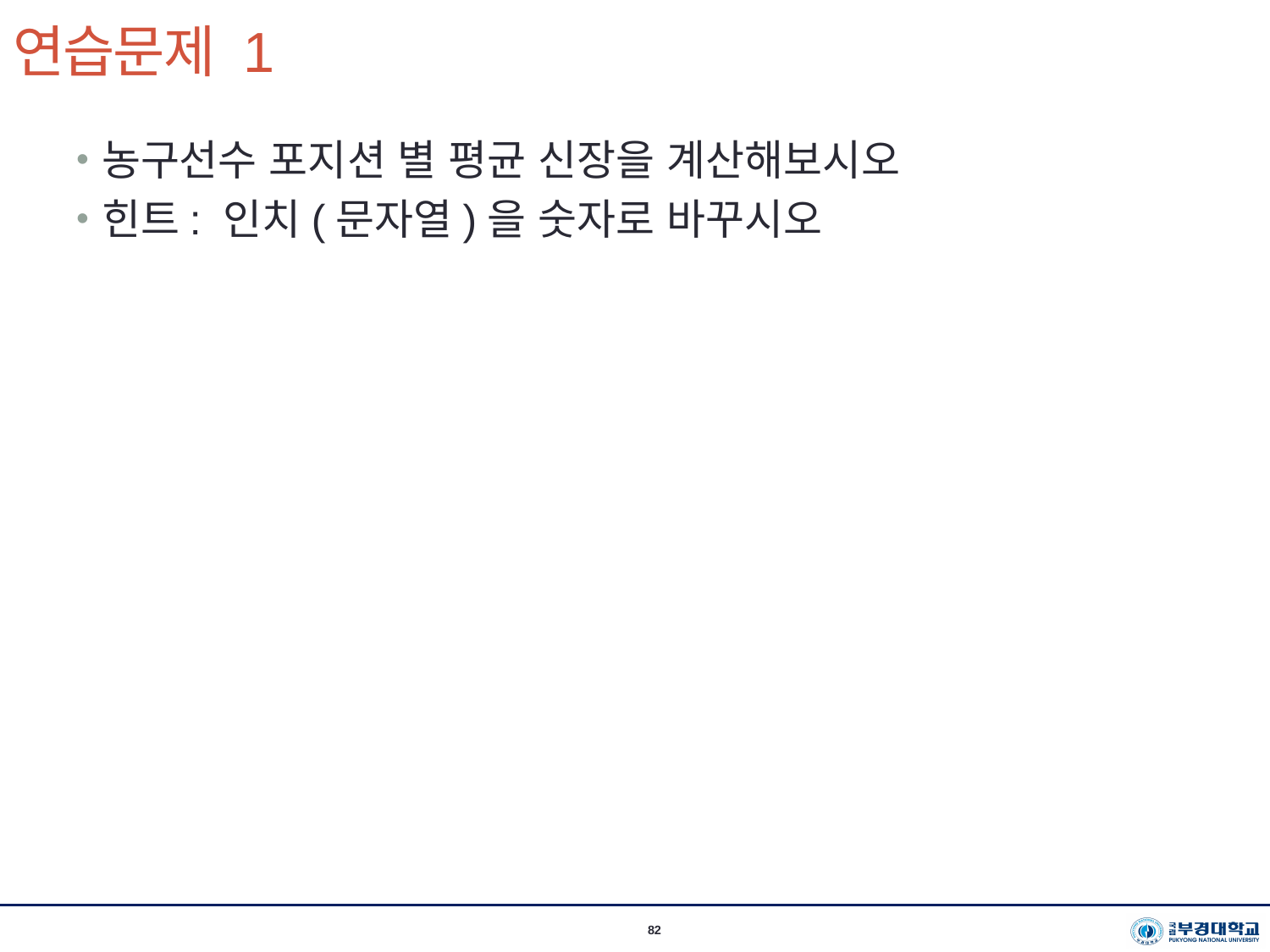

# 연습문제 1
시스템경영공학부 이지환 교수(2020-2학기)
82
농구선수 포지션 별 평균 신장을 계산해보시오
힌트: 인치(문자열)을 숫자로 바꾸시오